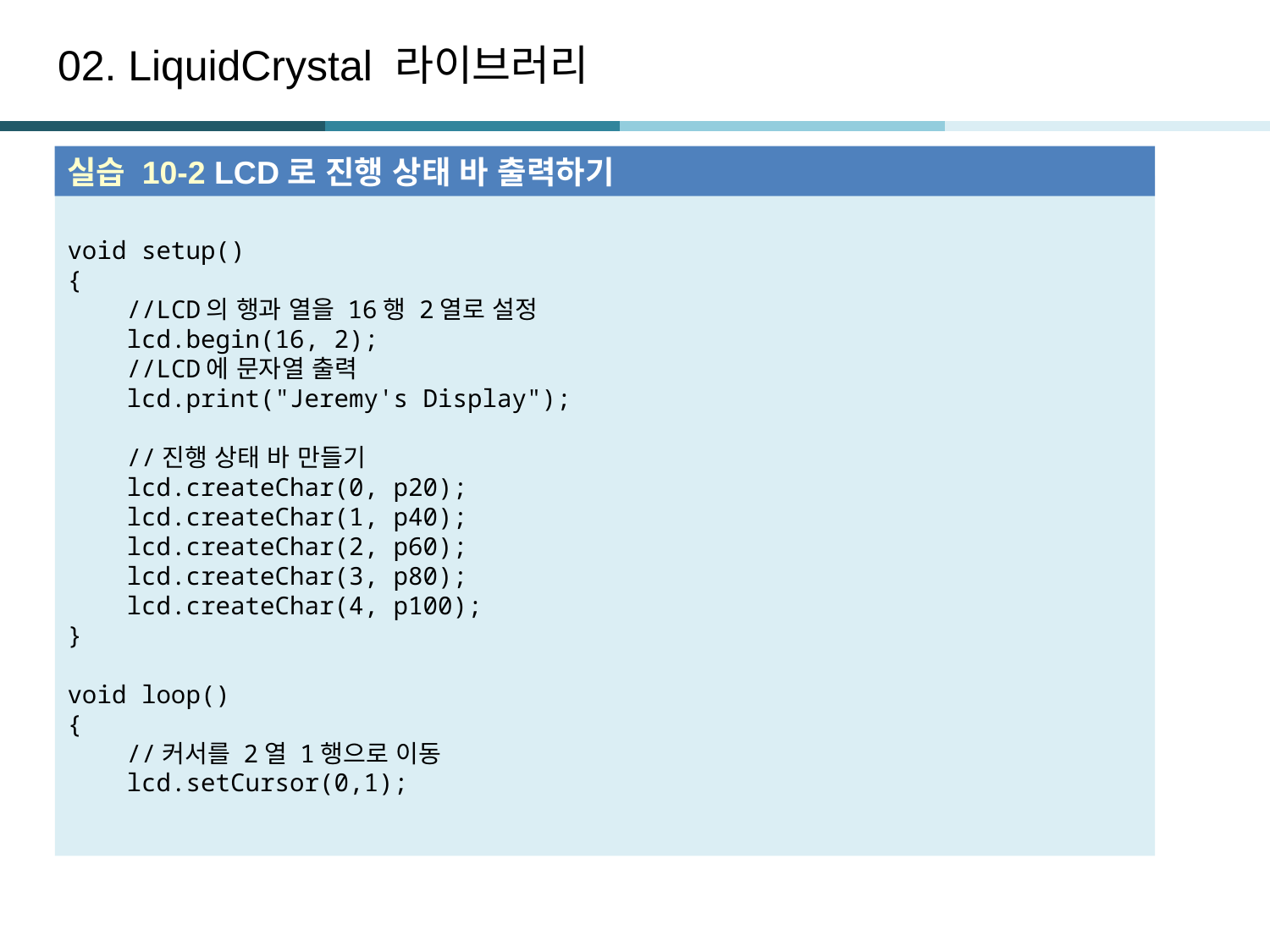

# 02. LiquidCrystal 라이브러리
실습 10-2 LCD로 진행 상태 바 출력하기
void setup()
{
    //LCD의 행과 열을 16행 2열로 설정
    lcd.begin(16, 2);
    //LCD에 문자열 출력
    lcd.print("Jeremy's Display");

    //진행 상태 바 만들기
    lcd.createChar(0, p20);
    lcd.createChar(1, p40);
    lcd.createChar(2, p60);
    lcd.createChar(3, p80);
    lcd.createChar(4, p100);
}

void loop()
{
    //커서를 2열 1행으로 이동
    lcd.setCursor(0,1);